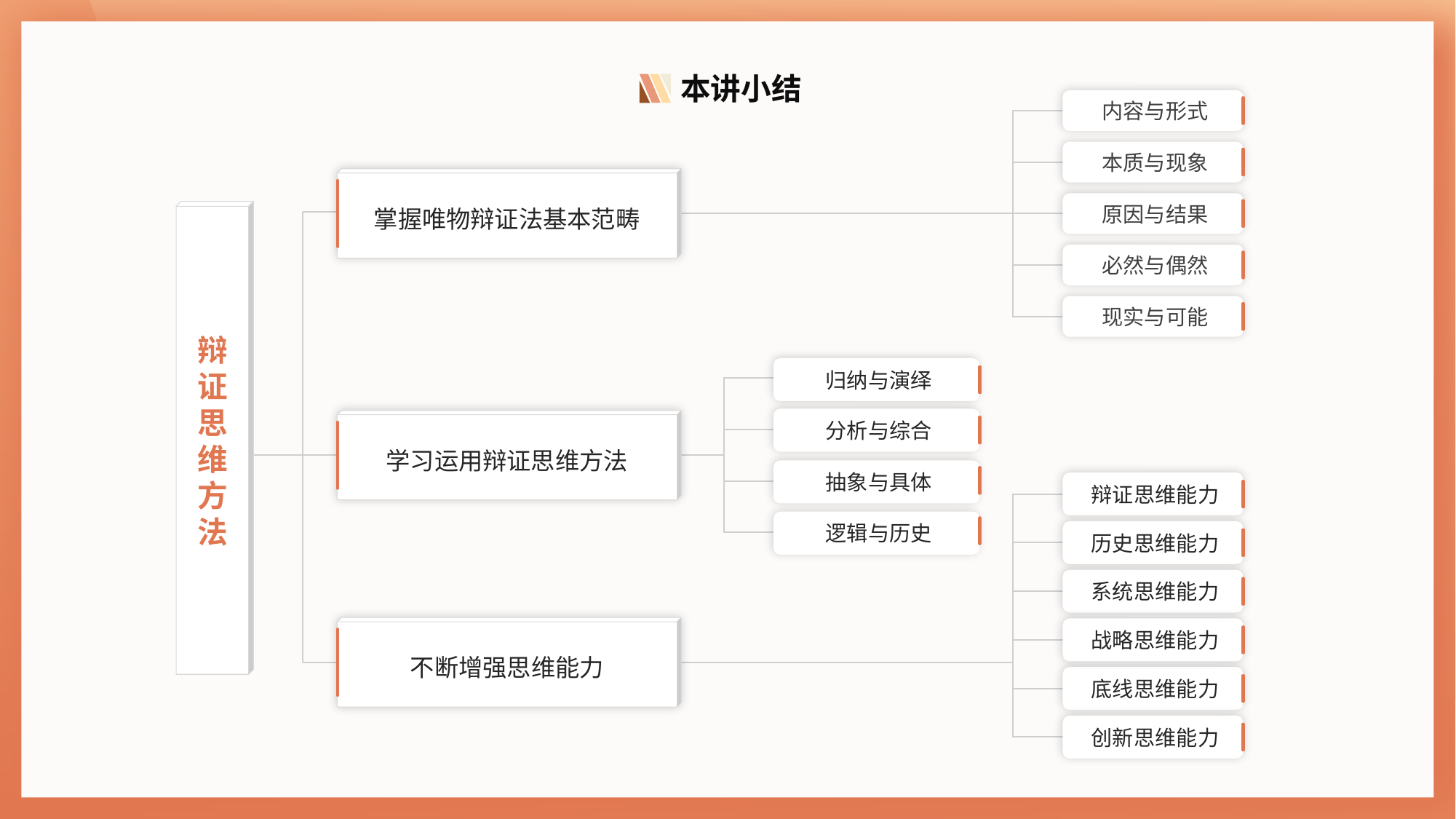

本讲小结

内容与形式
本质与现象
原因与结果
必然与偶然
现实与可能
掌握唯物辩证法基本范畴
辩证思维方法
归纳与演绎
分析与综合
抽象与具体
逻辑与历史
学习运用辩证思维方法
辩证思维能力
历史思维能力
系统思维能力
战略思维能力
底线思维能力
创新思维能力
不断增强思维能力